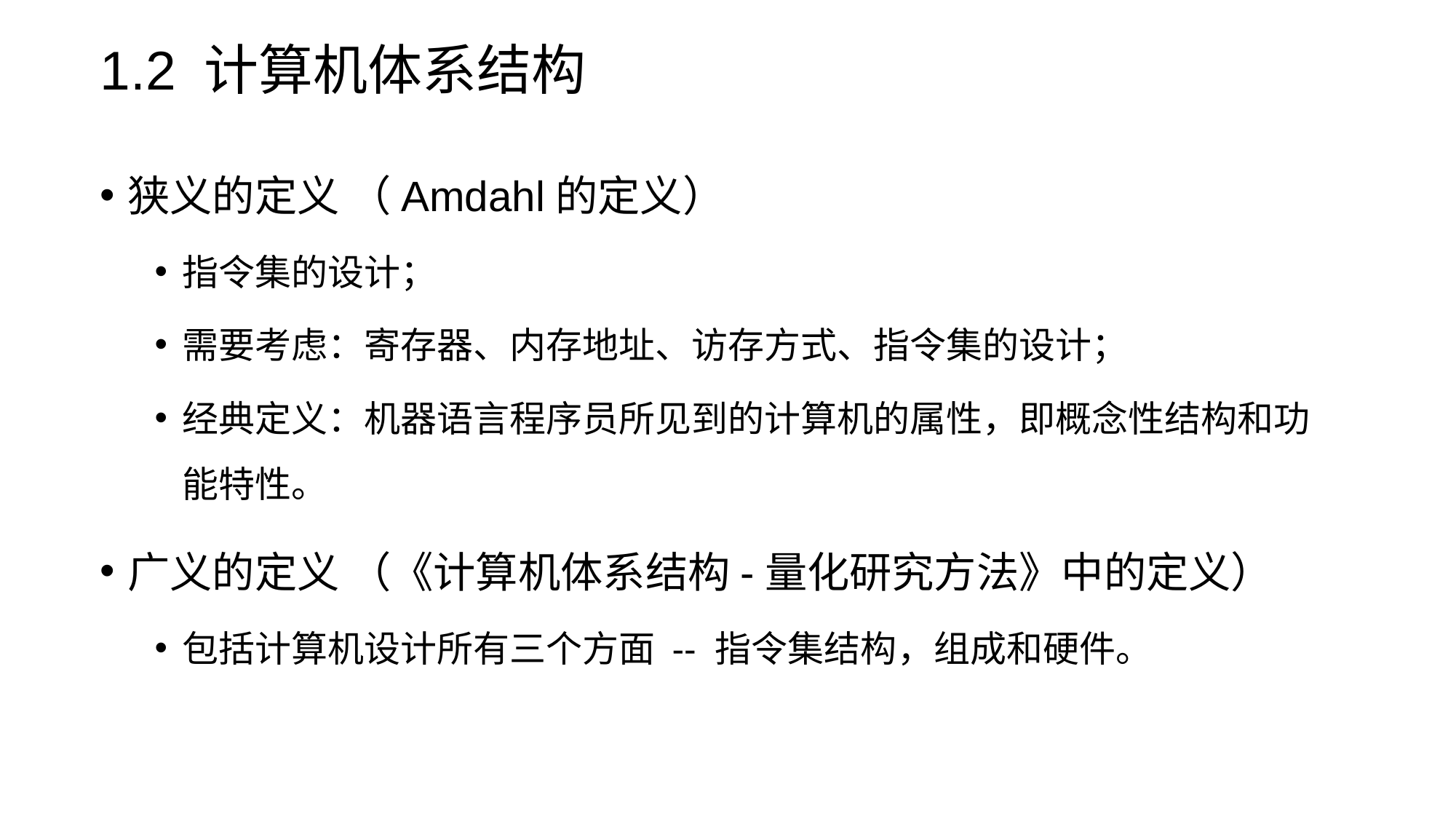

# 1.2 计算机体系结构
狭义的定义 （Amdahl的定义）
指令集的设计；
需要考虑：寄存器、内存地址、访存方式、指令集的设计；
经典定义：机器语言程序员所见到的计算机的属性，即概念性结构和功能特性。
广义的定义 （《计算机体系结构-量化研究方法》中的定义）
包括计算机设计所有三个方面 -- 指令集结构，组成和硬件。